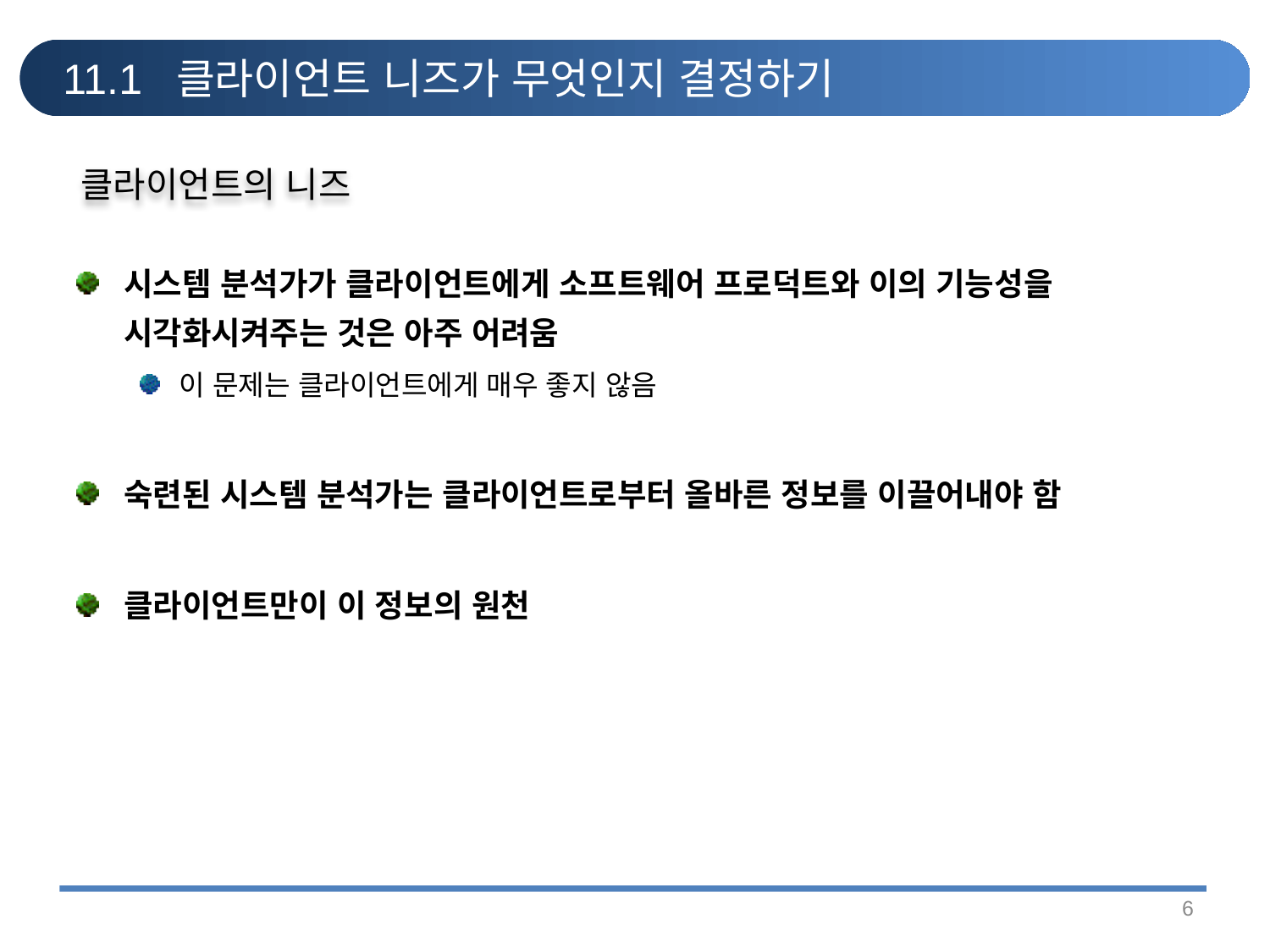

# 11.1  클라이언트 니즈가 무엇인지 결정하기
클라이언트의 니즈
시스템 분석가가 클라이언트에게 소프트웨어 프로덕트와 이의 기능성을 시각화시켜주는 것은 아주 어려움
이 문제는 클라이언트에게 매우 좋지 않음

숙련된 시스템 분석가는 클라이언트로부터 올바른 정보를 이끌어내야 함

클라이언트만이 이 정보의 원천
6